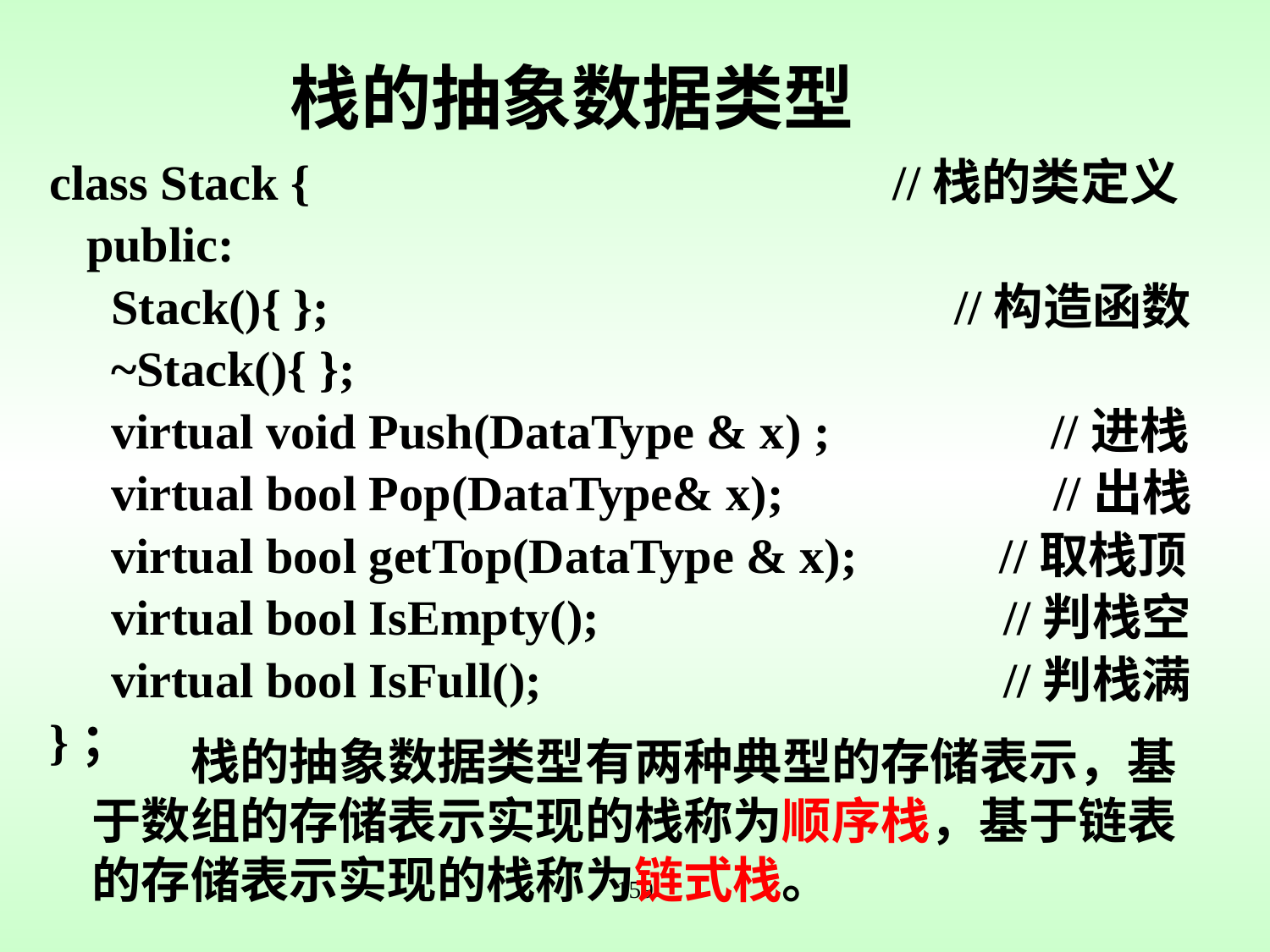

# 栈的抽象数据类型
class Stack {			                 //栈的类定义
   public:
     Stack(){ };			                      //构造函数
     ~Stack(){ };
     virtual void Push(DataType & x) ;                  //进栈
     virtual bool Pop(DataType& x);                      //出栈
     virtual bool getTop(DataType & x);	     //取栈顶
     virtual bool IsEmpty();	                          //判栈空
     virtual bool IsFull();		                          //判栈满
}；
栈的抽象数据类型有两种典型的存储表示，基于数组的存储表示实现的栈称为顺序栈，基于链表的存储表示实现的栈称为链式栈。
159